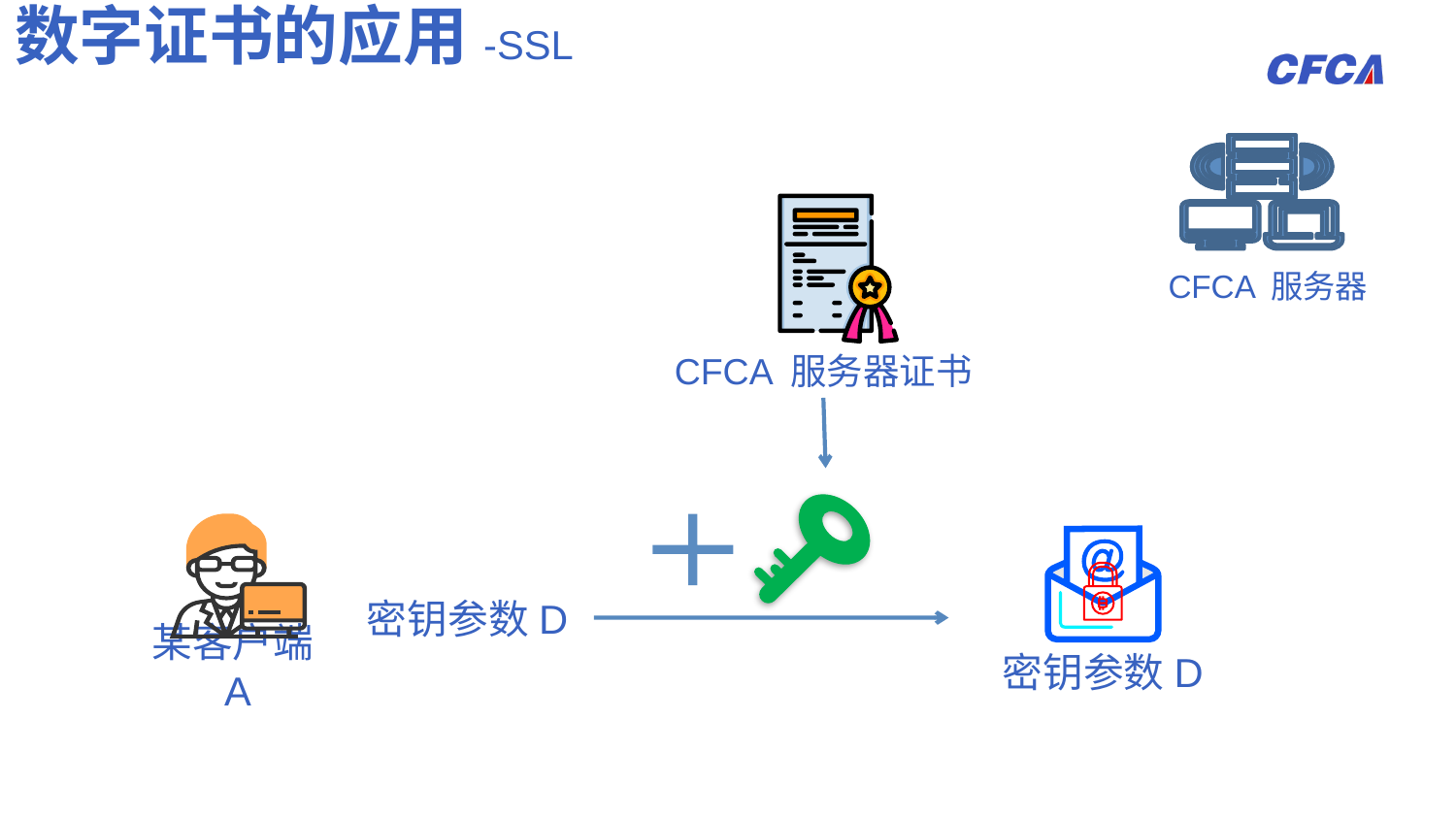

数字证书的应用-SSL

CFCA 服务器

CFCA 服务器证书

某客户端A

密钥参数D
密钥参数D